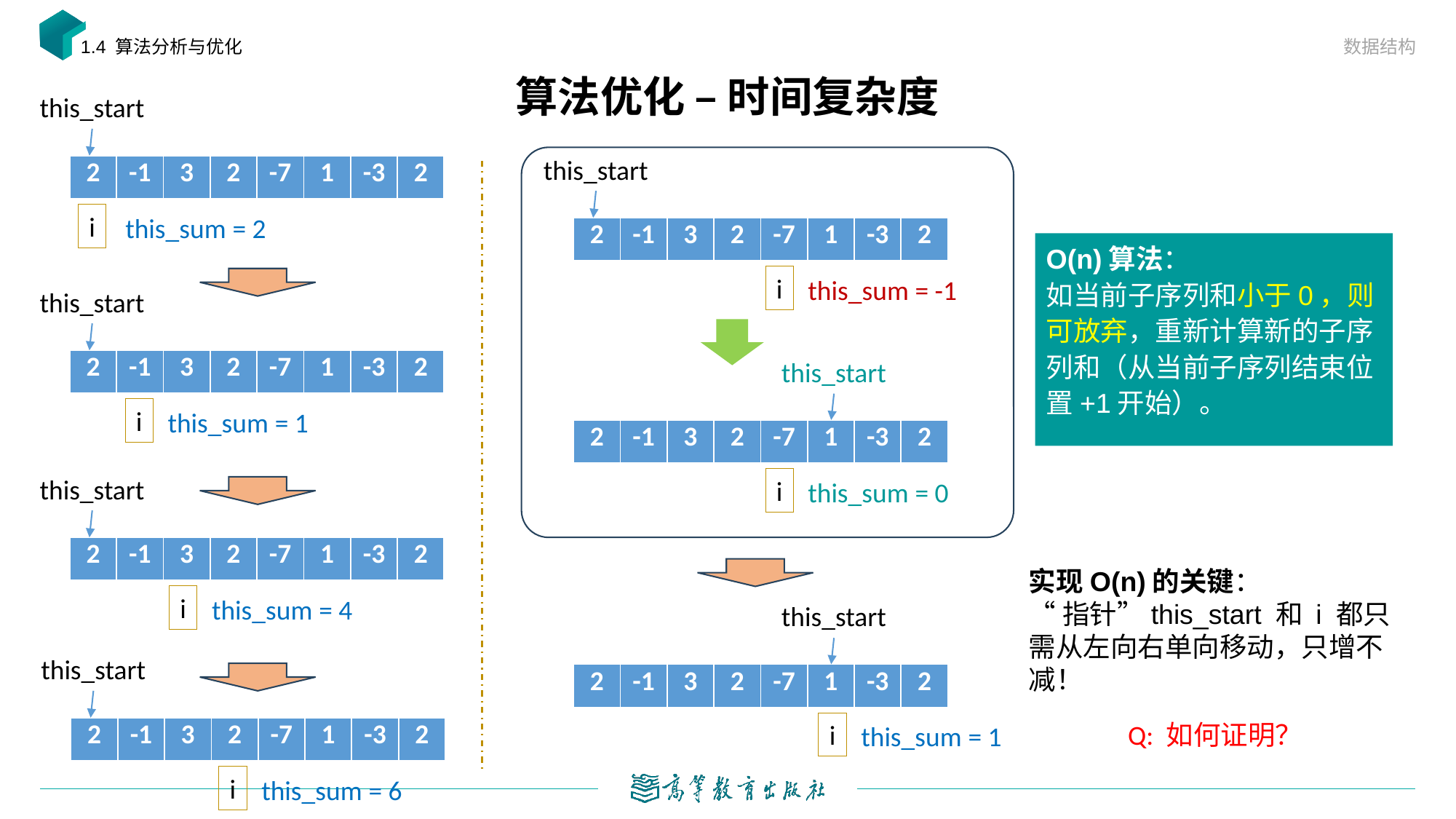

数据结构
1.4 算法分析与优化
# 算法优化 – 时间复杂度
this_start

this_start
| 2 | -1 | 3 | 2 | -7 | 1 | -3 | 2 |
| --- | --- | --- | --- | --- | --- | --- | --- |
i
this_sum = 2
| 2 | -1 | 3 | 2 | -7 | 1 | -3 | 2 |
| --- | --- | --- | --- | --- | --- | --- | --- |
O(n)算法：
如当前子序列和小于0，则可放弃，重新计算新的子序列和（从当前子序列结束位置+1开始）。
i
this_sum = -1

this_start

this_start
| 2 | -1 | 3 | 2 | -7 | 1 | -3 | 2 |
| --- | --- | --- | --- | --- | --- | --- | --- |
i
this_sum = 1
| 2 | -1 | 3 | 2 | -7 | 1 | -3 | 2 |
| --- | --- | --- | --- | --- | --- | --- | --- |
this_start
i
this_sum = 0

| 2 | -1 | 3 | 2 | -7 | 1 | -3 | 2 |
| --- | --- | --- | --- | --- | --- | --- | --- |

实现O(n)的关键：
“指针”this_start 和 i 都只需从左向右单向移动，只增不减！
i
this_sum = 4
this_start
this_start

| 2 | -1 | 3 | 2 | -7 | 1 | -3 | 2 |
| --- | --- | --- | --- | --- | --- | --- | --- |

i
Q: 如何证明？
this_sum = 1
| 2 | -1 | 3 | 2 | -7 | 1 | -3 | 2 |
| --- | --- | --- | --- | --- | --- | --- | --- |
i
this_sum = 6